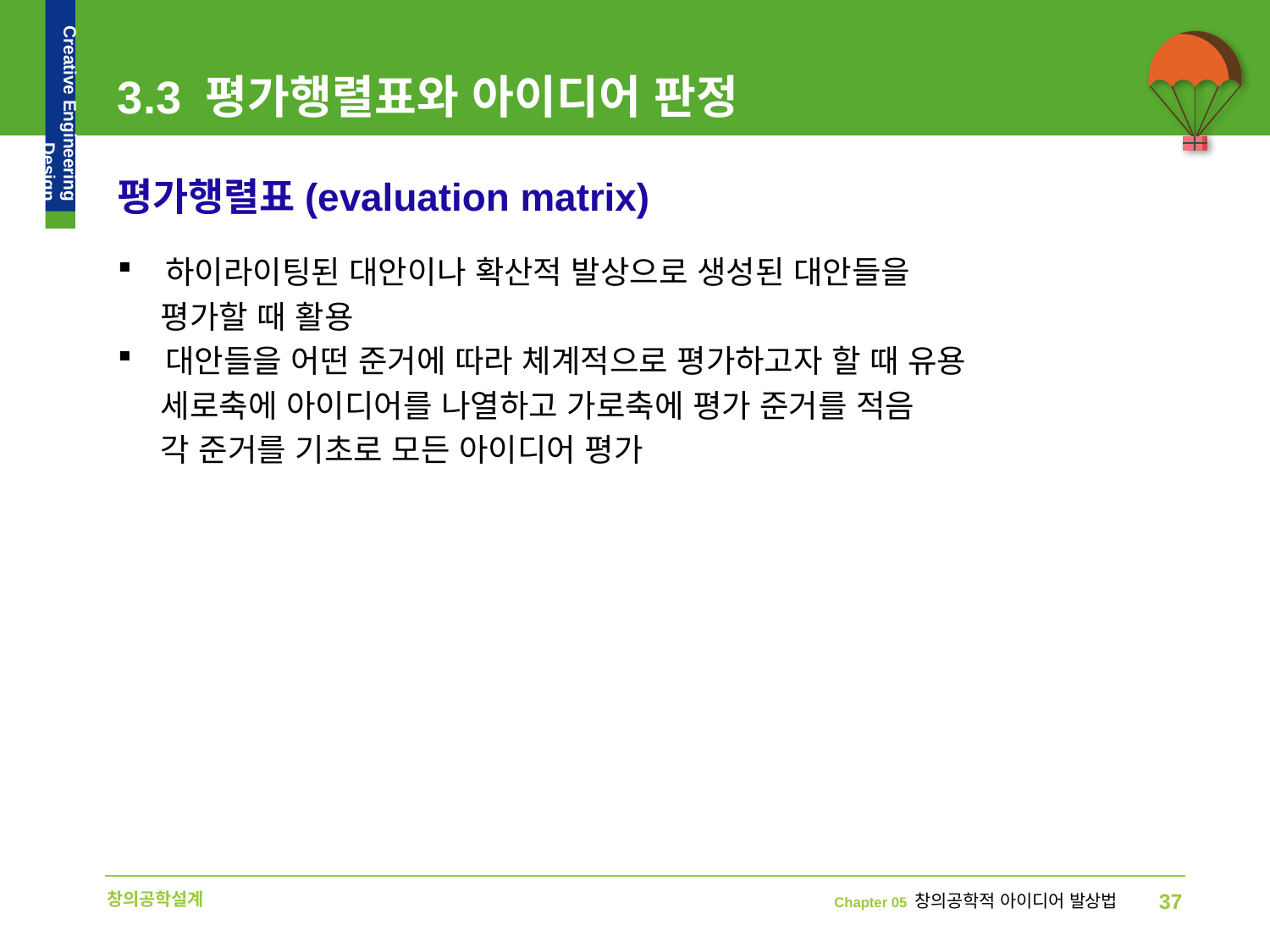

# 3.3 평가행렬표와 아이디어 판정
평가행렬표(evaluation matrix)
하이라이팅된 대안이나 확산적 발상으로 생성된 대안들을
    평가할 때 활용
대안들을 어떤 준거에 따라 체계적으로 평가하고자 할 때 유용
    세로축에 아이디어를 나열하고 가로축에 평가 준거를 적음
    각 준거를 기초로 모든 아이디어 평가